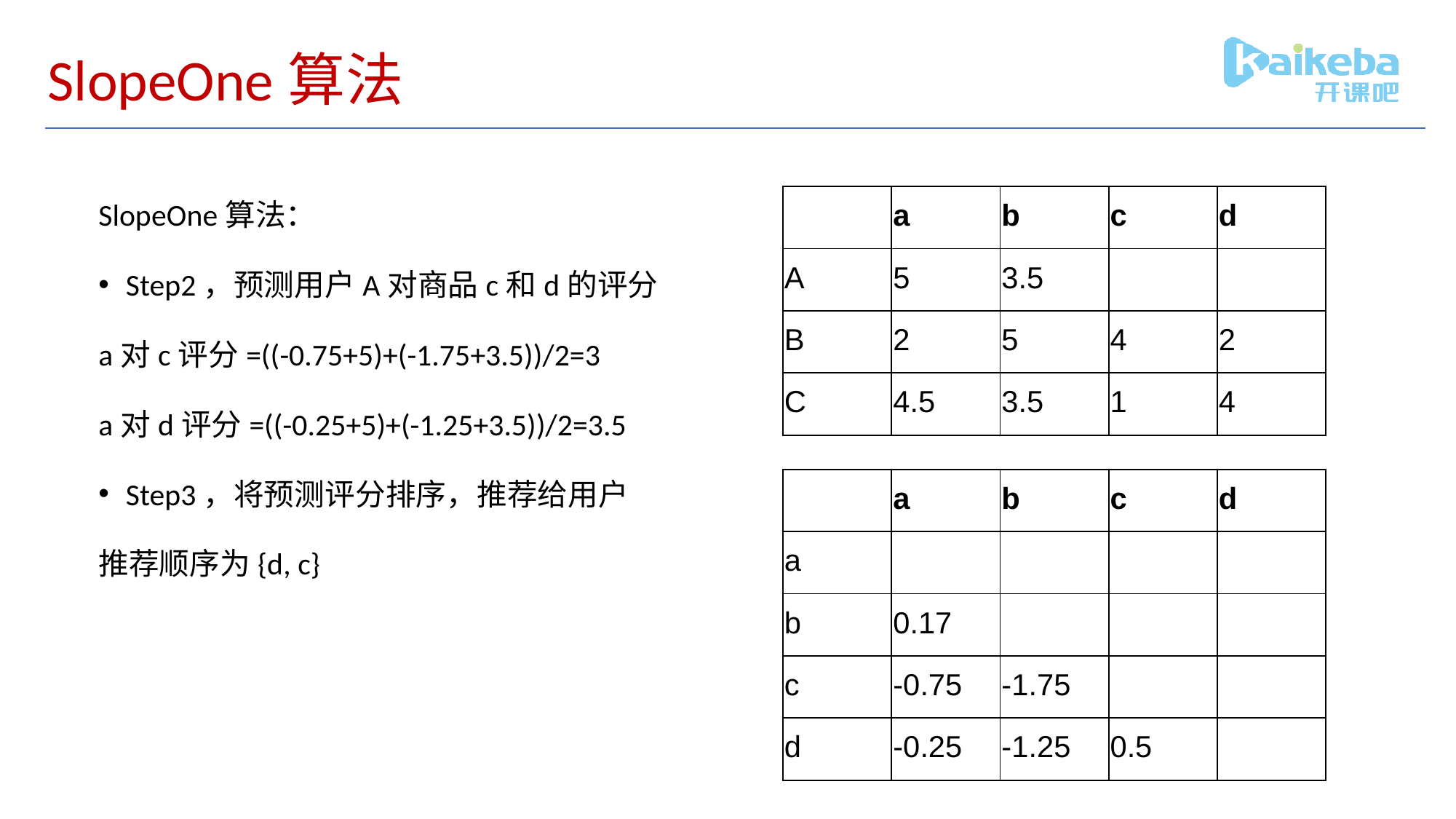

# SlopeOne算法
SlopeOne算法：
Step2，预测用户A对商品c和d的评分
a对c评分=((-0.75+5)+(-1.75+3.5))/2=3
a对d评分=((-0.25+5)+(-1.25+3.5))/2=3.5
Step3，将预测评分排序，推荐给用户
推荐顺序为{d, c}
|  | a | b | c | d |
| --- | --- | --- | --- | --- |
| A | 5 | 3.5 |  |  |
| B | 2 | 5 | 4 | 2 |
| C | 4.5 | 3.5 | 1 | 4 |
|  | a | b | c | d |
| --- | --- | --- | --- | --- |
| a |  |  |  |  |
| b | 0.17 |  |  |  |
| c | -0.75 | -1.75 |  |  |
| d | -0.25 | -1.25 | 0.5 |  |